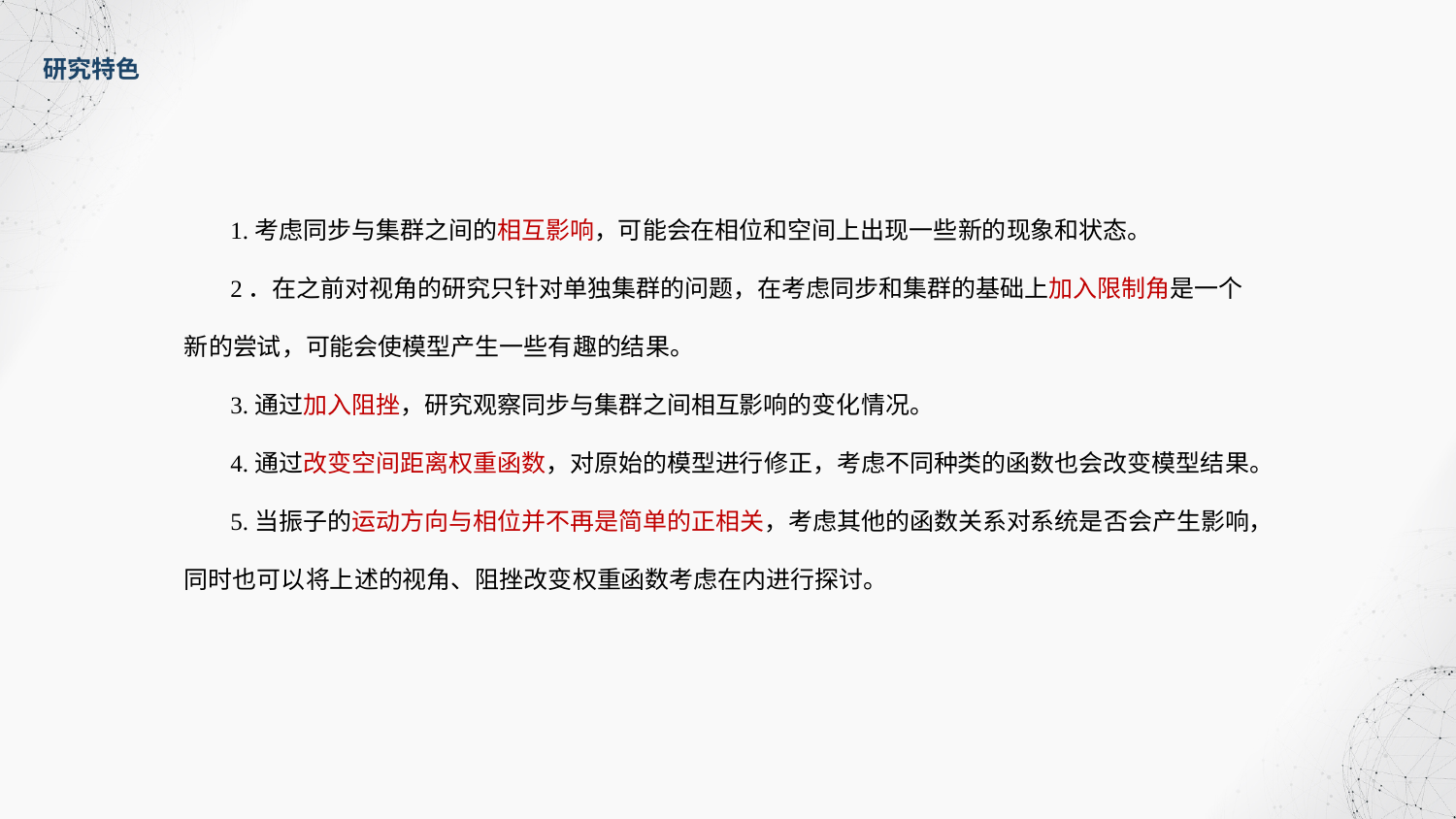

研究特色

1.考虑同步与集群之间的相互影响，可能会在相位和空间上出现一些新的现象和状态。
2．在之前对视角的研究只针对单独集群的问题，在考虑同步和集群的基础上加入限制角是一个新的尝试，可能会使模型产生一些有趣的结果。
3.通过加入阻挫，研究观察同步与集群之间相互影响的变化情况。
4.通过改变空间距离权重函数，对原始的模型进行修正，考虑不同种类的函数也会改变模型结果。
5.当振子的运动方向与相位并不再是简单的正相关，考虑其他的函数关系对系统是否会产生影响，同时也可以将上述的视角、阻挫改变权重函数考虑在内进行探讨。